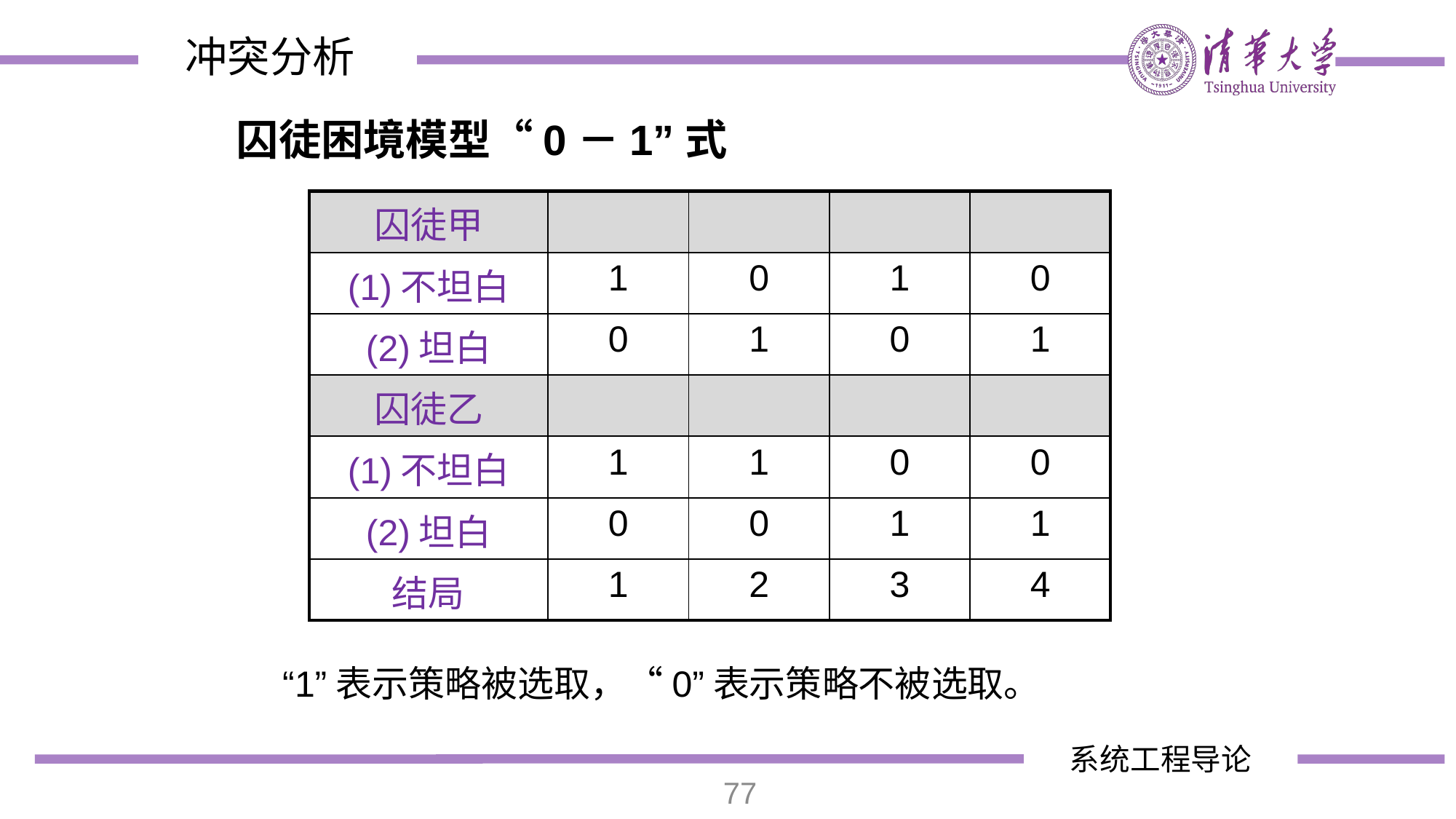

冲突分析
囚徒困境模型“0－1”式
| 囚徒甲 |  |  |  |  |
| --- | --- | --- | --- | --- |
| (1)不坦白 | 1 | 0 | 1 | 0 |
| (2)坦白 | 0 | 1 | 0 | 1 |
| 囚徒乙 |  |  |  |  |
| (1)不坦白 | 1 | 1 | 0 | 0 |
| (2)坦白 | 0 | 0 | 1 | 1 |
| 结局 | 1 | 2 | 3 | 4 |
“1”表示策略被选取，“0”表示策略不被选取。